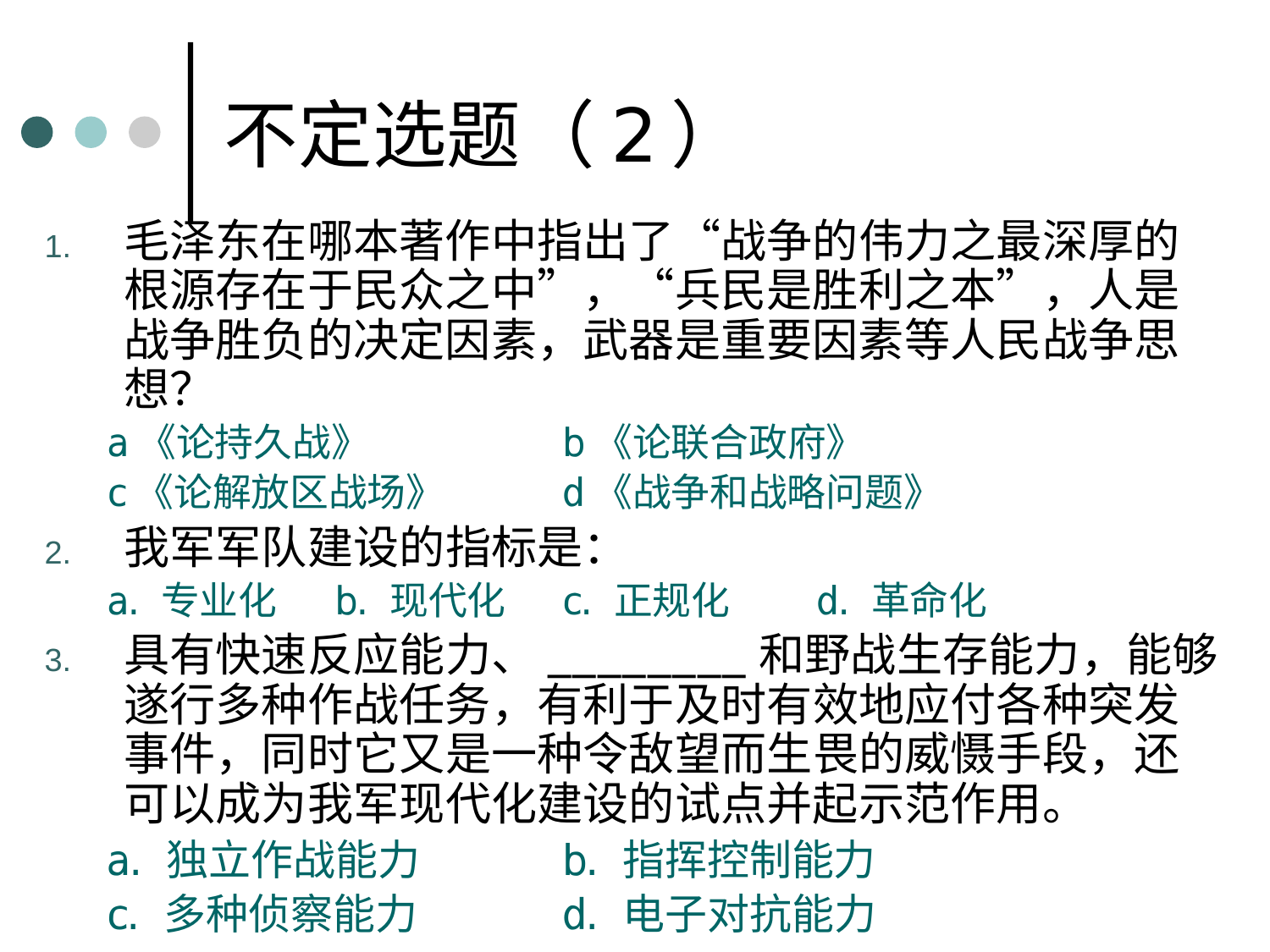

# 不定选题（2）
毛泽东在哪本著作中指出了“战争的伟力之最深厚的根源存在于民众之中”，“兵民是胜利之本”，人是战争胜负的决定因素，武器是重要因素等人民战争思想？
a《论持久战》		b《论联合政府》
c《论解放区战场》	d《战争和战略问题》
我军军队建设的指标是：
a. 专业化	  b. 现代化	c. 正规化	d. 革命化
具有快速反应能力、________和野战生存能力，能够遂行多种作战任务，有利于及时有效地应付各种突发事件，同时它又是一种令敌望而生畏的威慑手段，还可以成为我军现代化建设的试点并起示范作用。
a. 独立作战能力		b. 指挥控制能力
c. 多种侦察能力		d. 电子对抗能力